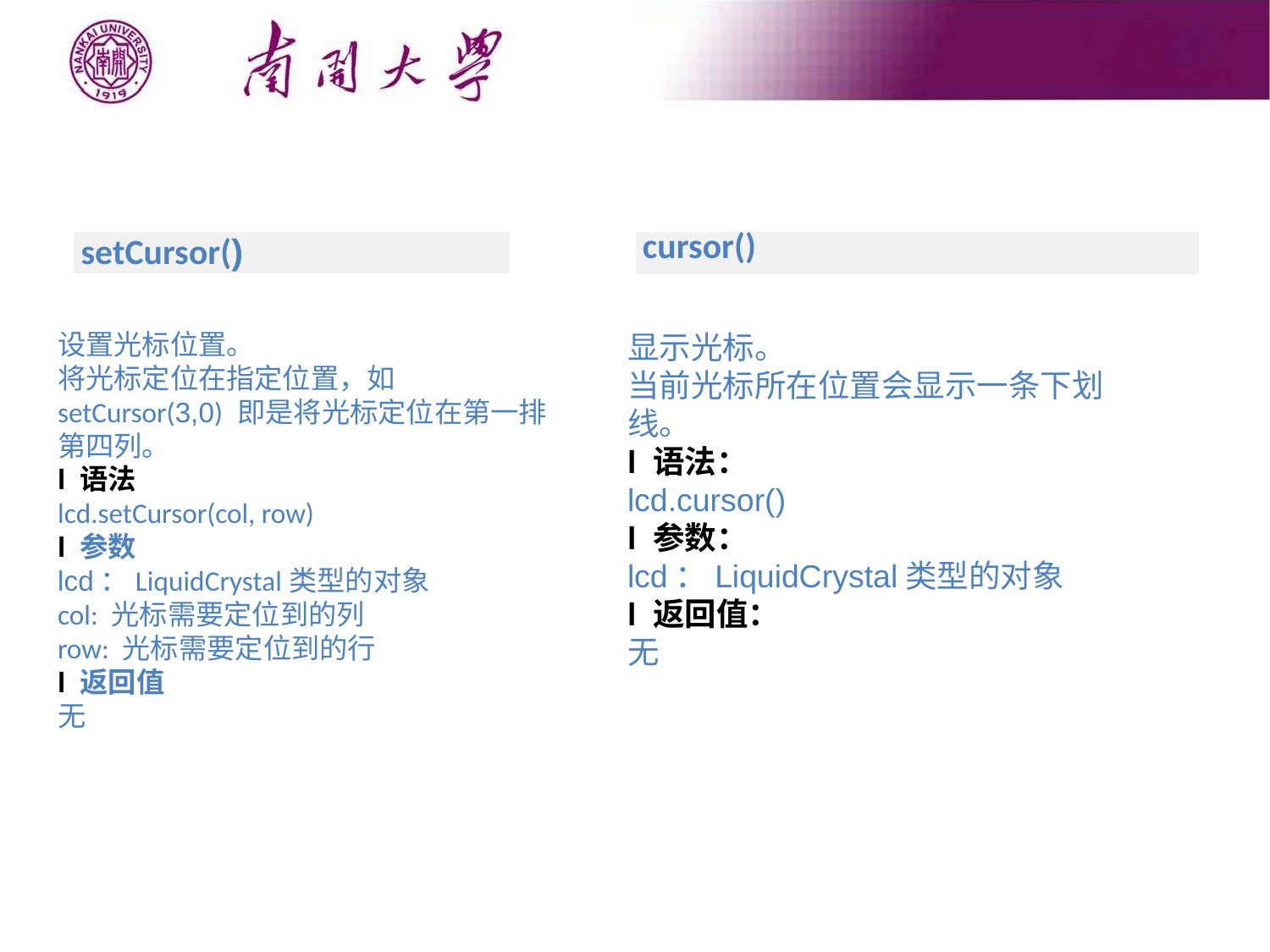

| cursor() |
| --- |
| setCursor() |
| --- |
设置光标位置。
将光标定位在指定位置，如setCursor(3,0) 即是将光标定位在第一排第四列。
l 语法
lcd.setCursor(col, row)
l 参数
lcd：LiquidCrystal类型的对象
col: 光标需要定位到的列
row: 光标需要定位到的行
l 返回值
无

显示光标。
当前光标所在位置会显示一条下划线。
l 语法：
lcd.cursor()
l 参数：
lcd：LiquidCrystal类型的对象
l 返回值：
无